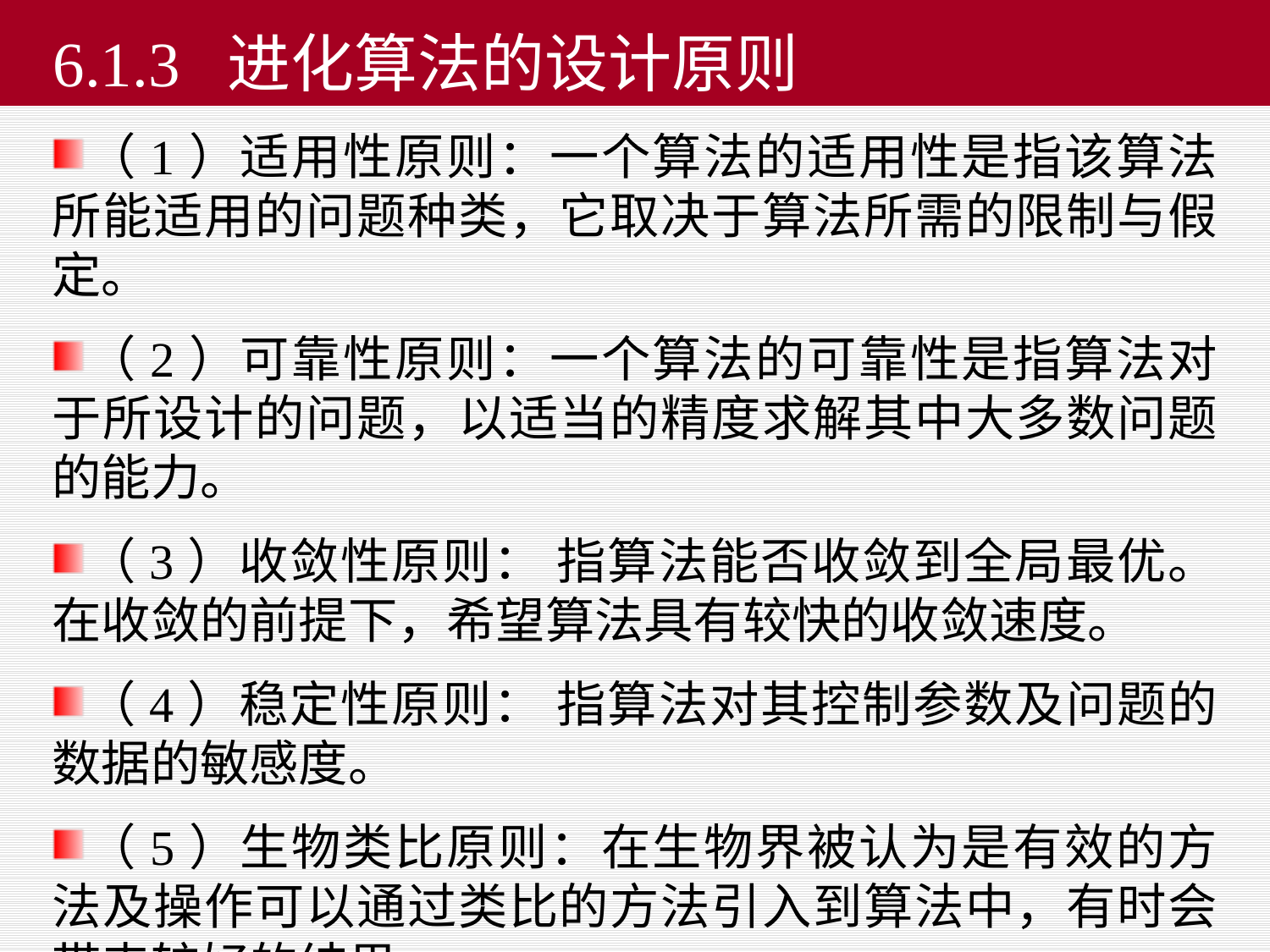

# 6.1.3  进化算法的设计原则
（1）适用性原则：一个算法的适用性是指该算法所能适用的问题种类，它取决于算法所需的限制与假定。
（2）可靠性原则：一个算法的可靠性是指算法对于所设计的问题，以适当的精度求解其中大多数问题的能力。
（3）收敛性原则： 指算法能否收敛到全局最优。在收敛的前提下，希望算法具有较快的收敛速度。
（4）稳定性原则： 指算法对其控制参数及问题的数据的敏感度。
（5）生物类比原则：在生物界被认为是有效的方法及操作可以通过类比的方法引入到算法中，有时会带来较好的结果。
26